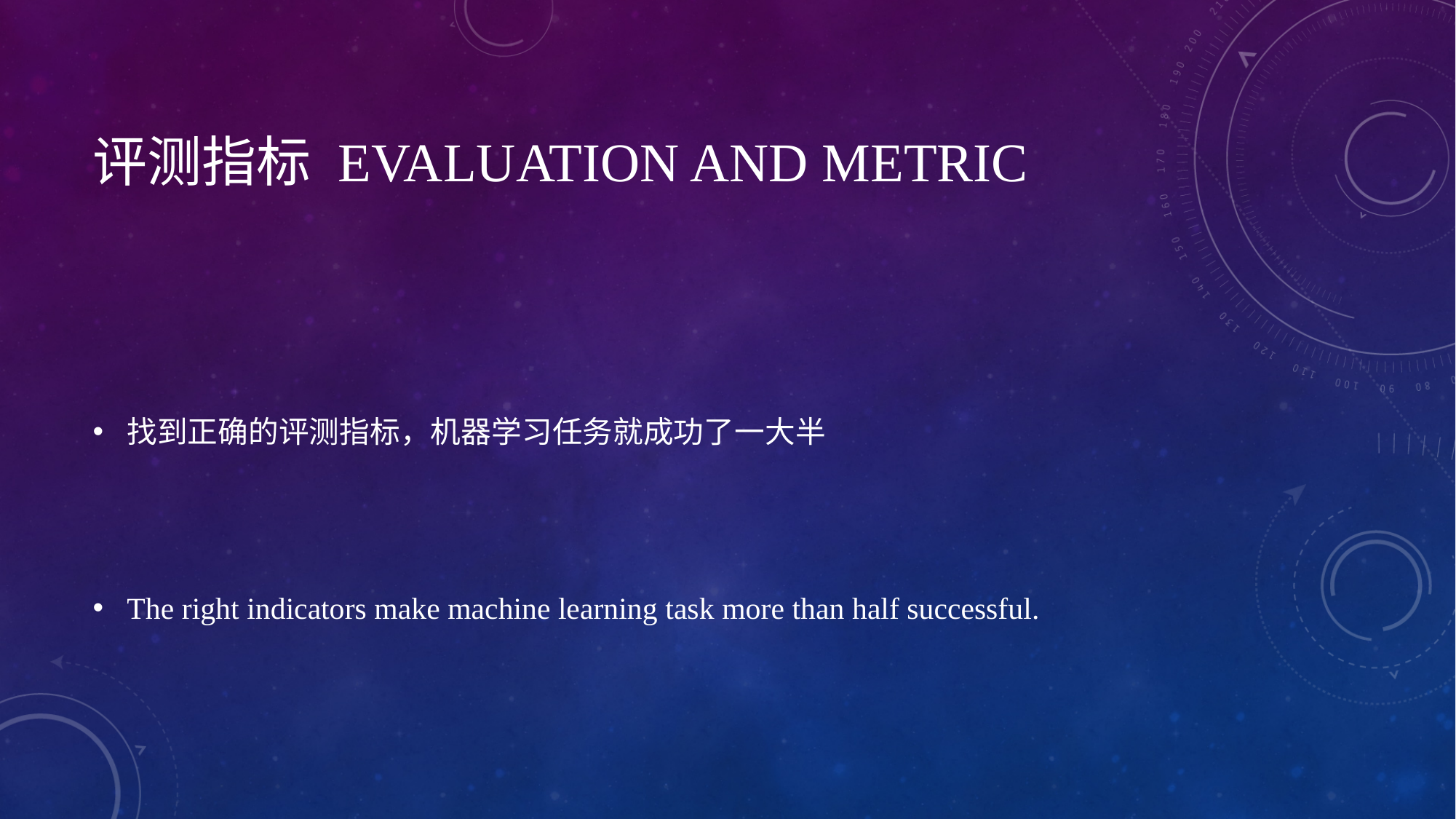

# 评测指标 Evaluation and metric
找到正确的评测指标，机器学习任务就成功了一大半

The right indicators make machine learning task more than half successful.